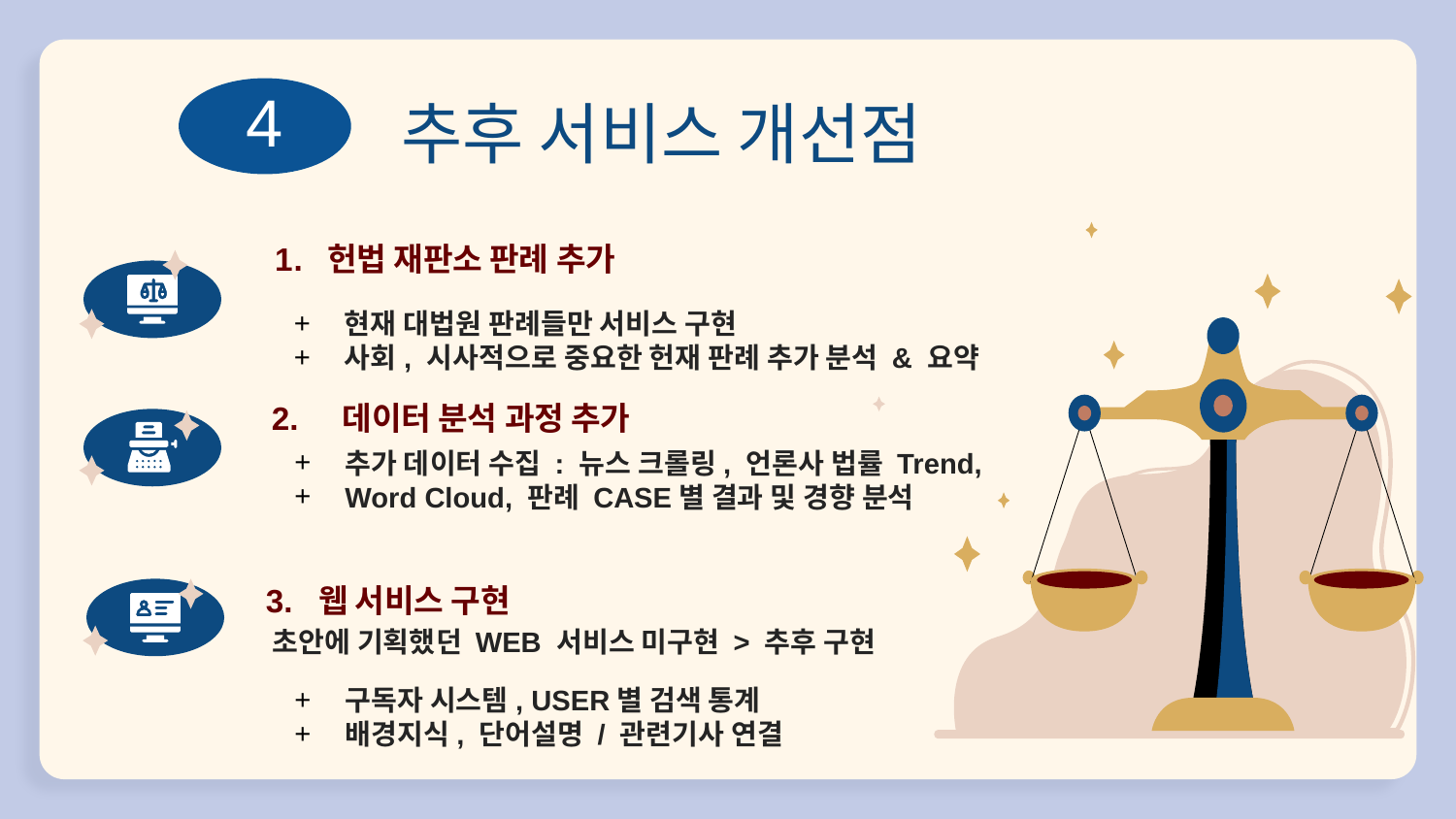

4
# 추후 서비스 개선점

헌법 재판소 판례 추가

현재 대법원 판례들만 서비스 구현
사회, 시사적으로 중요한 헌재 판례 추가 분석 & 요약

2.    데이터 분석 과정 추가

추가 데이터 수집 : 뉴스 크롤링, 언론사 법률 Trend,
Word Cloud, 판례 CASE별 결과 및 경향 분석

3.  웹 서비스 구현

초안에 기획했던 WEB 서비스 미구현 > 추후 구현
구독자 시스템, USER별 검색 통계
배경지식, 단어설명 / 관련기사 연결